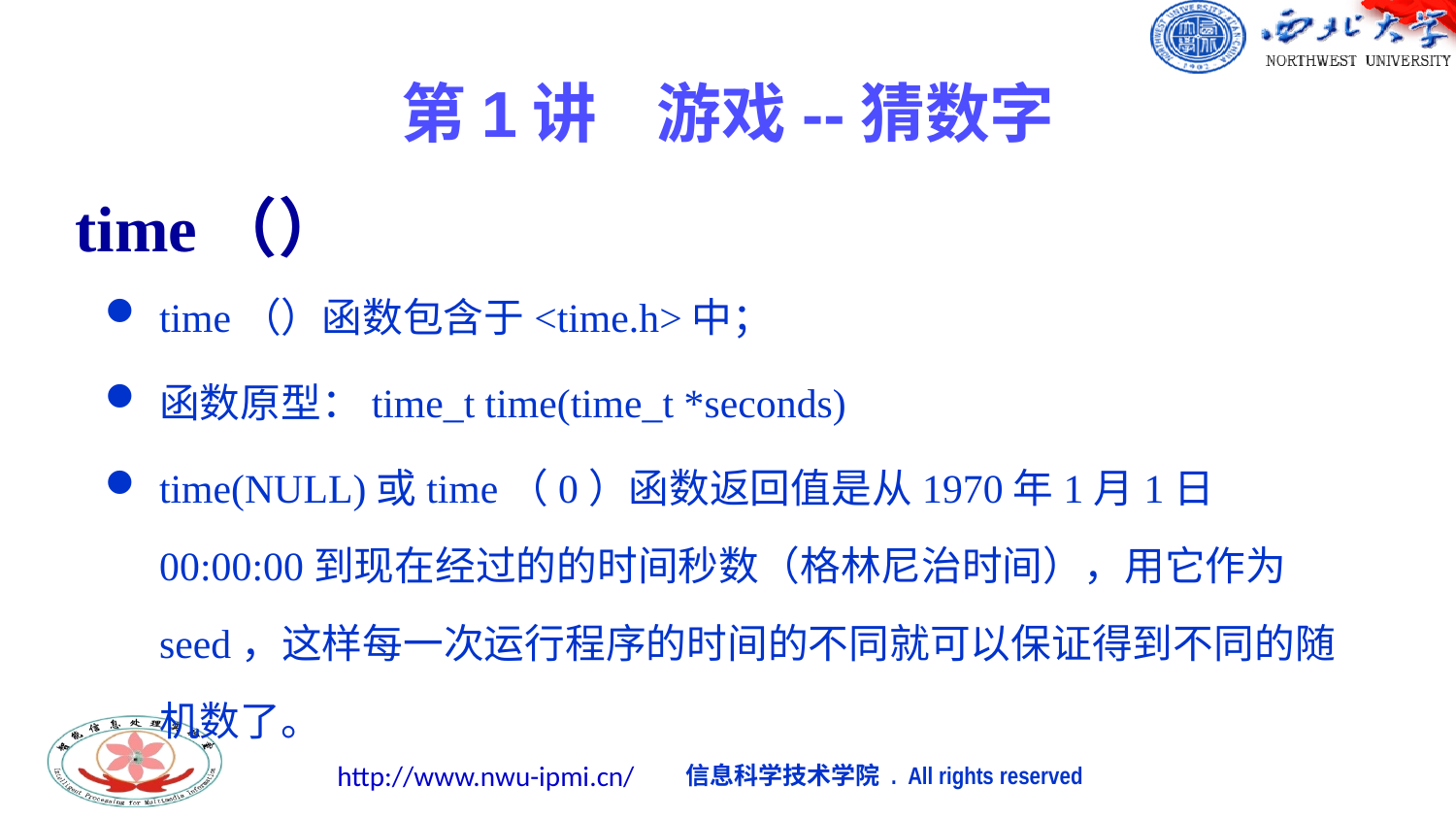

第1讲    游戏--猜数字
# time（）
time（）函数包含于<time.h>中；
函数原型：time_t time(time_t *seconds)
time(NULL)或time（0）函数返回值是从1970年1月1日00:00:00到现在经过的的时间秒数（格林尼治时间），用它作为seed，这样每一次运行程序的时间的不同就可以保证得到不同的随机数了。